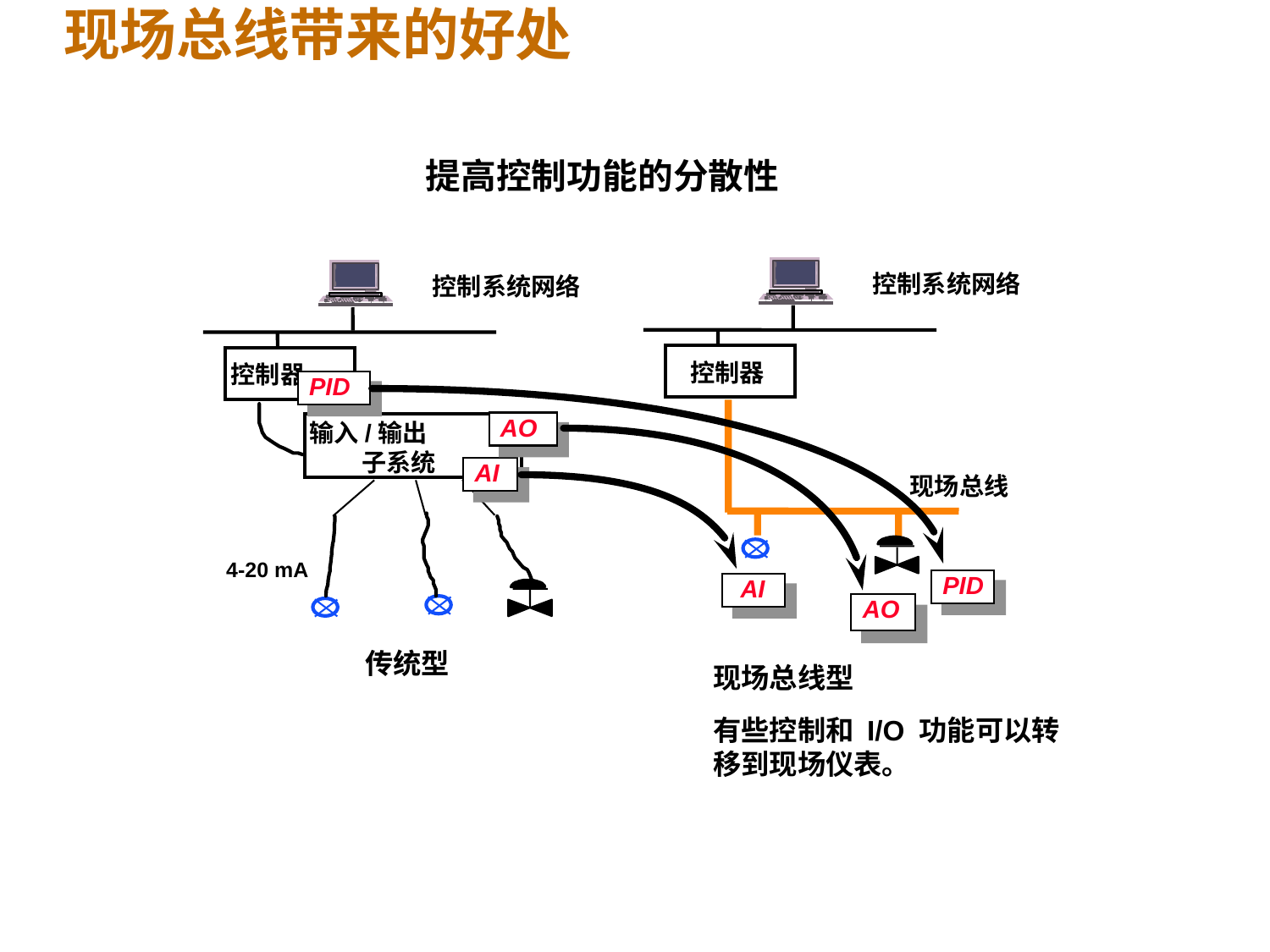

现场总线带来的好处
提高控制功能的分散性

控制系统网络
控制系统网络

控制器
控制器
PID

AO

输入/输出

子系统
AI

现场总线

4-20 mA
PID

 AI

AO

传统型
现场总线型

有些控制和 I/O 功能可以转移到现场仪表。